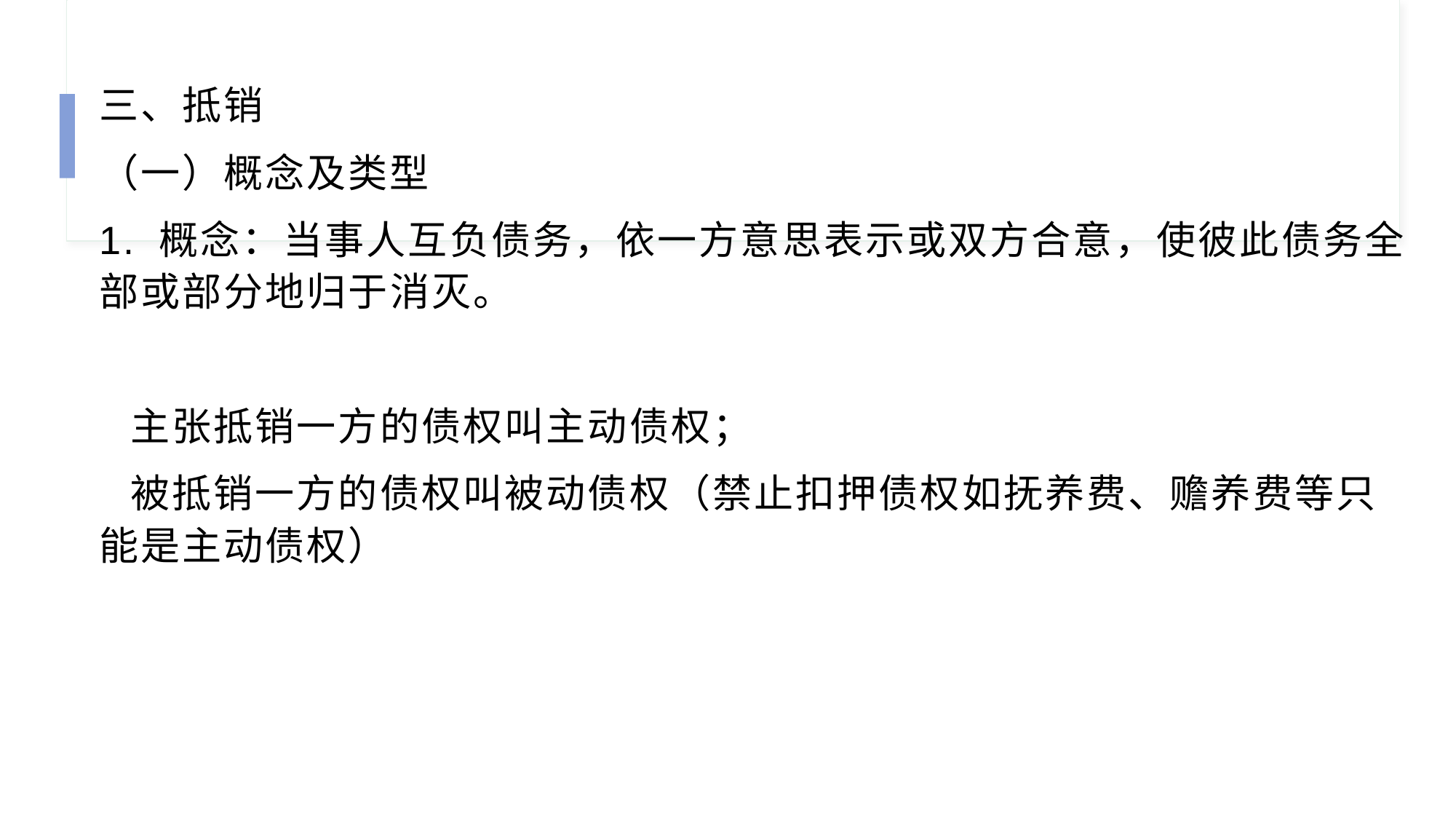

三、抵销
（一）概念及类型
1. 概念：当事人互负债务，依一方意思表示或双方合意，使彼此债务全部或部分地归于消灭。

  主张抵销一方的债权叫主动债权；
  被抵销一方的债权叫被动债权（禁止扣押债权如抚养费、赡养费等只能是主动债权）